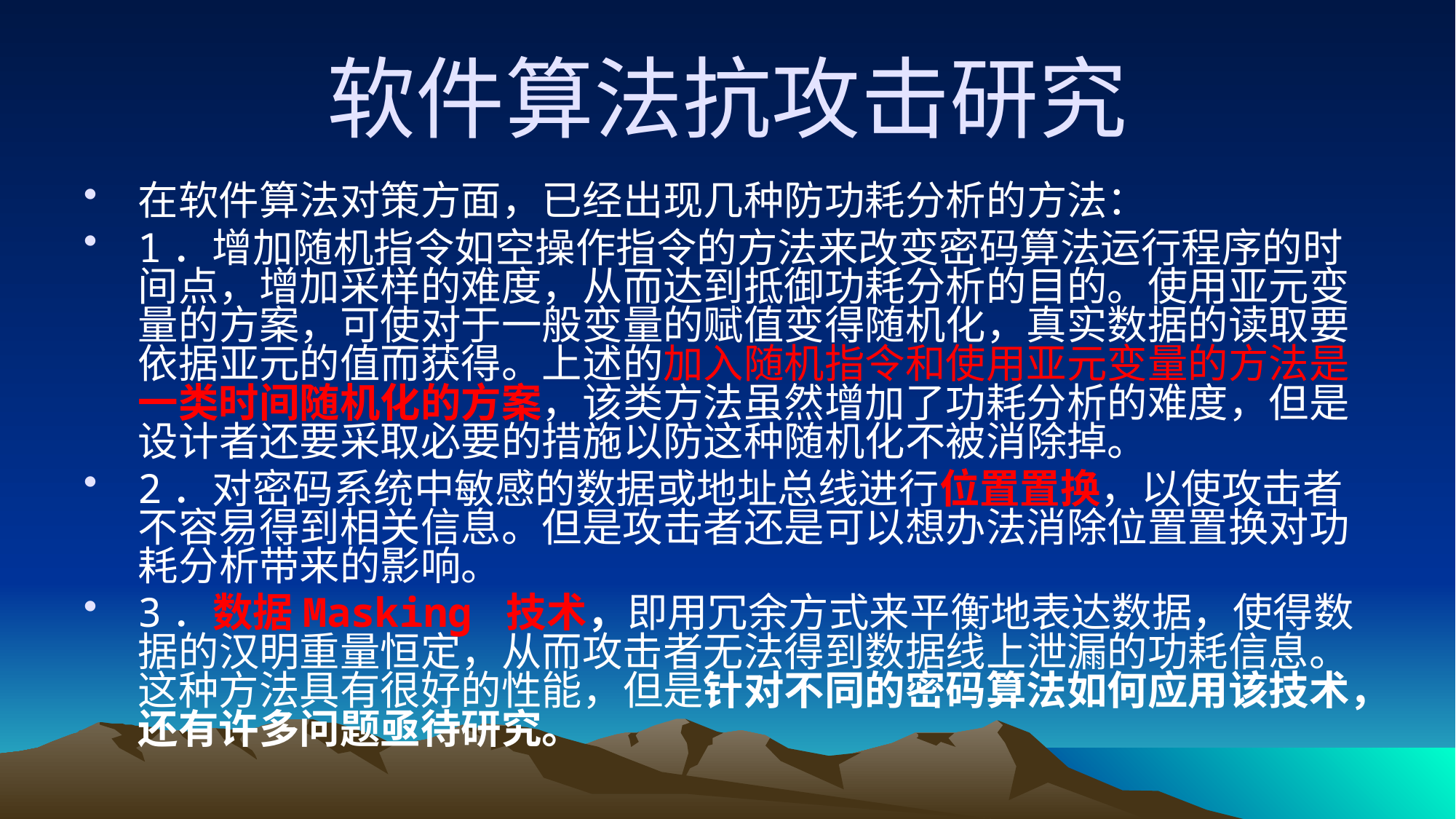

# 软件算法抗攻击研究
在软件算法对策方面，已经出现几种防功耗分析的方法：
1．增加随机指令如空操作指令的方法来改变密码算法运行程序的时间点，增加采样的难度，从而达到抵御功耗分析的目的。使用亚元变量的方案，可使对于一般变量的赋值变得随机化，真实数据的读取要依据亚元的值而获得。上述的加入随机指令和使用亚元变量的方法是一类时间随机化的方案，该类方法虽然增加了功耗分析的难度，但是设计者还要采取必要的措施以防这种随机化不被消除掉。
2．对密码系统中敏感的数据或地址总线进行位置置换，以使攻击者不容易得到相关信息。但是攻击者还是可以想办法消除位置置换对功耗分析带来的影响。
3．数据Masking 技术，即用冗余方式来平衡地表达数据，使得数据的汉明重量恒定，从而攻击者无法得到数据线上泄漏的功耗信息。这种方法具有很好的性能，但是针对不同的密码算法如何应用该技术，还有许多问题亟待研究。